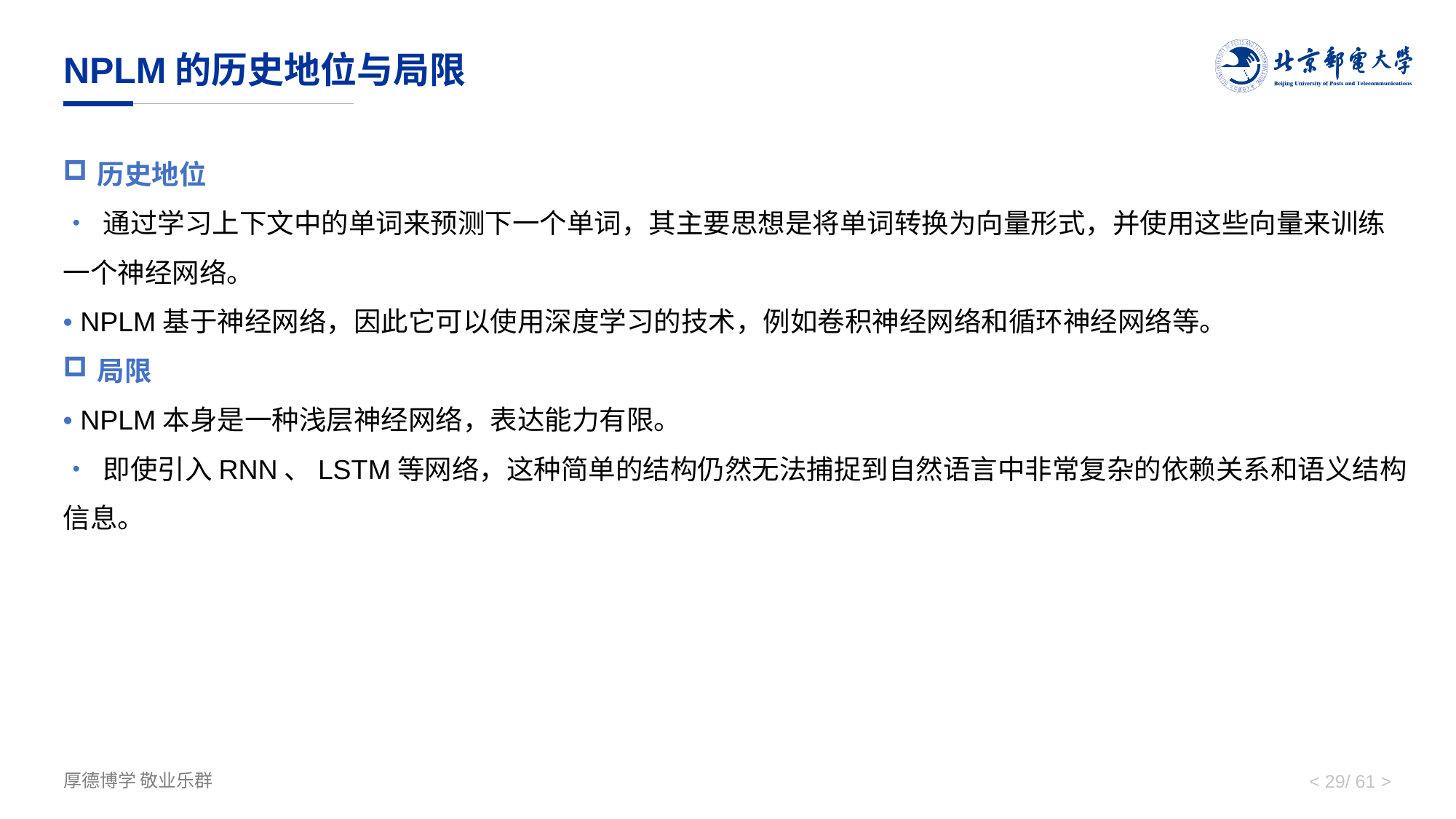

# NPLM的历史地位与局限
历史地位
• 通过学习上下文中的单词来预测下一个单词，其主要思想是将单词转换为向量形式，并使用这些向量来训练一个神经网络。
• NPLM基于神经网络，因此它可以使用深度学习的技术，例如卷积神经网络和循环神经网络等。
局限
• NPLM本身是一种浅层神经网络，表达能力有限。
• 即使引入RNN、LSTM等网络，这种简单的结构仍然无法捕捉到自然语言中非常复杂的依赖关系和语义结构信息。
< 29/ 61 >